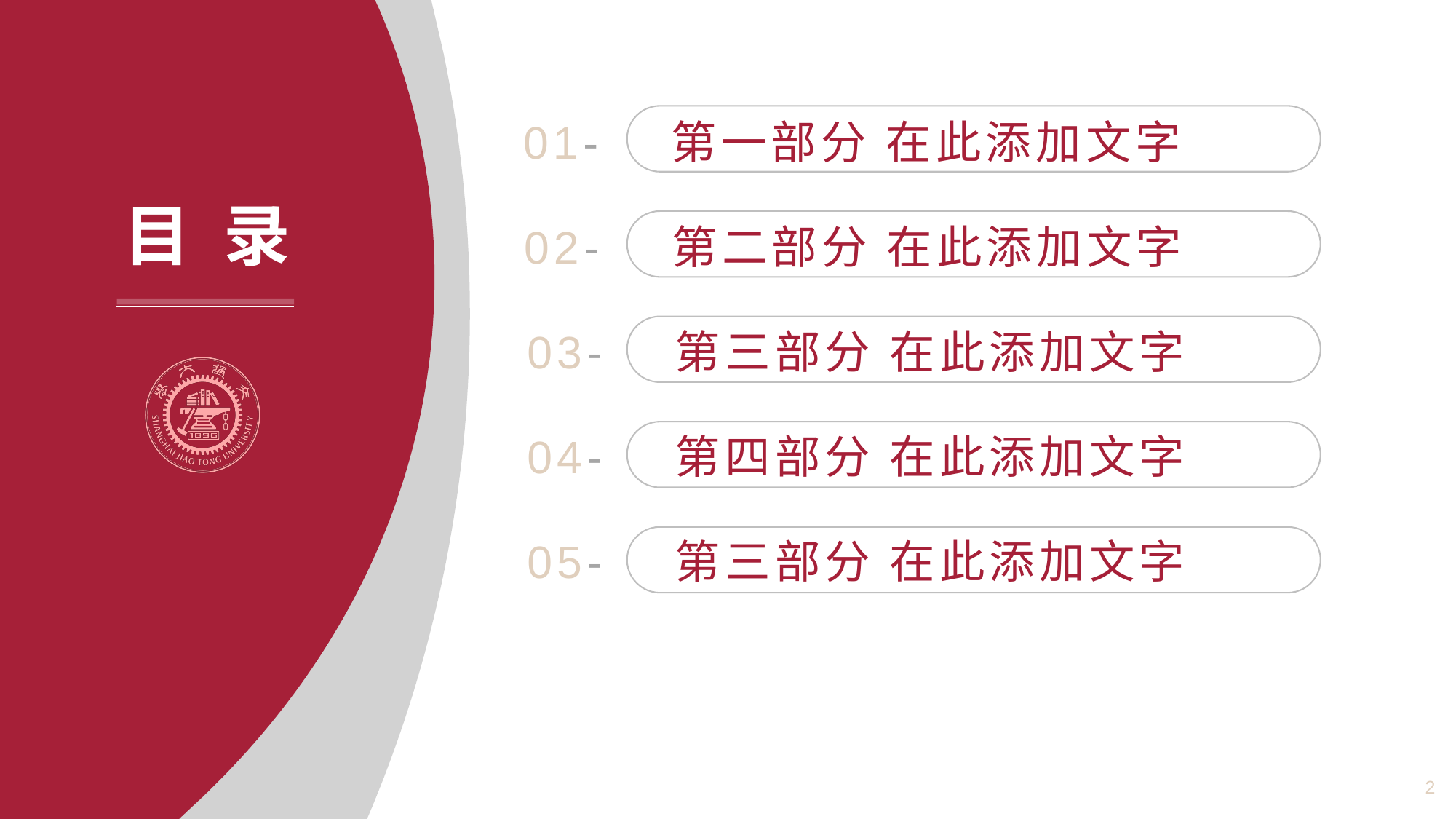

01-
第一部分 在此添加文字

02-
第二部分 在此添加文字

03-
第三部分 在此添加文字

04-
第四部分 在此添加文字

05-
第三部分 在此添加文字
2